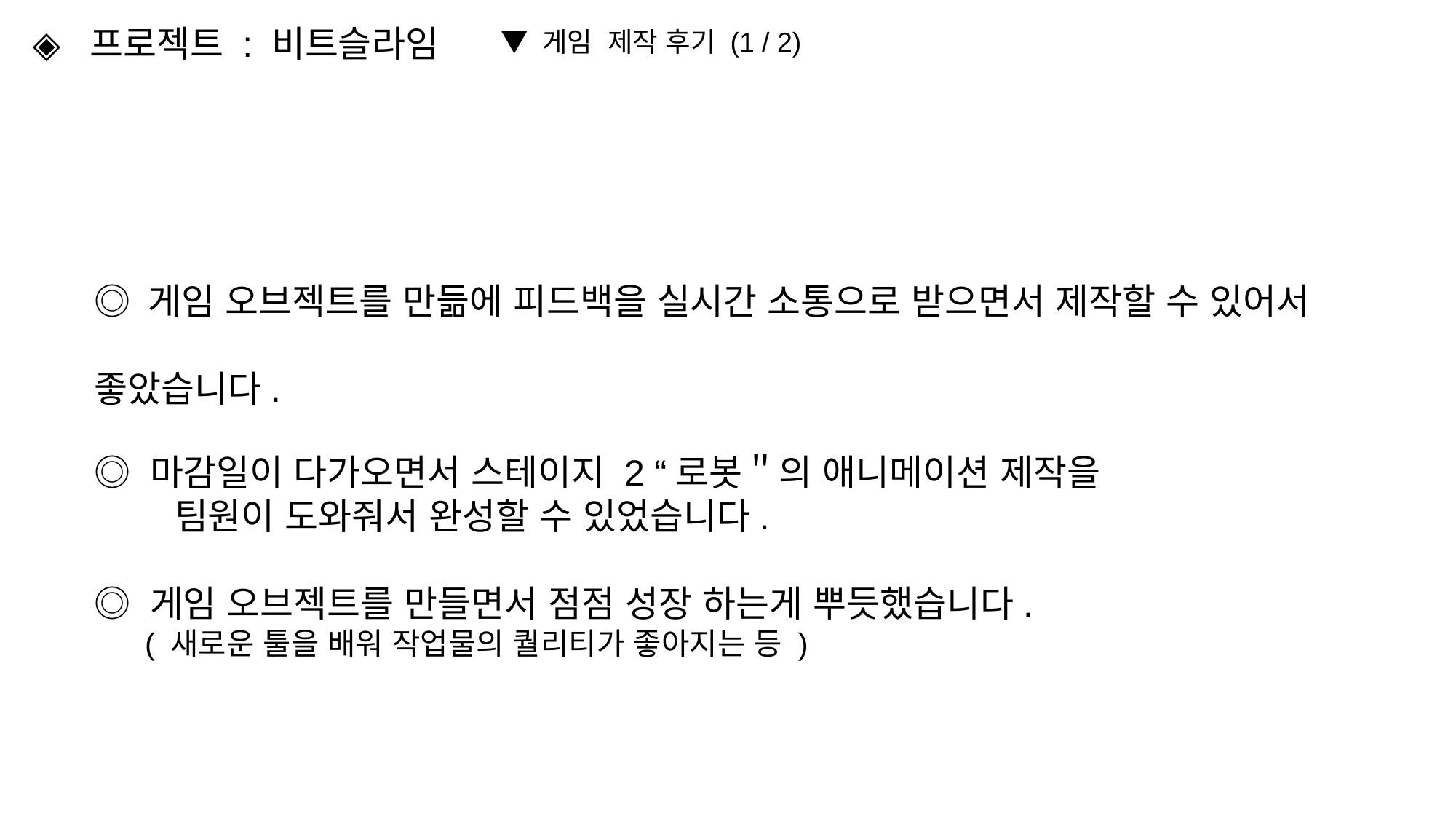

◈  프로젝트 : 비트슬라임

▼ 게임  제작 후기 (1 / 2)
◎ 게임 오브젝트를 만듦에 피드백을 실시간 소통으로 받으면서 제작할 수 있어서 좋았습니다.

◎ 마감일이 다가오면서 스테이지 2 “로봇＂의 애니메이션 제작을
       팀원이 도와줘서 완성할 수 있었습니다.

◎ 게임 오브젝트를 만들면서 점점 성장 하는게 뿌듯했습니다.
      ( 새로운 툴을 배워 작업물의 퀄리티가 좋아지는 등 )